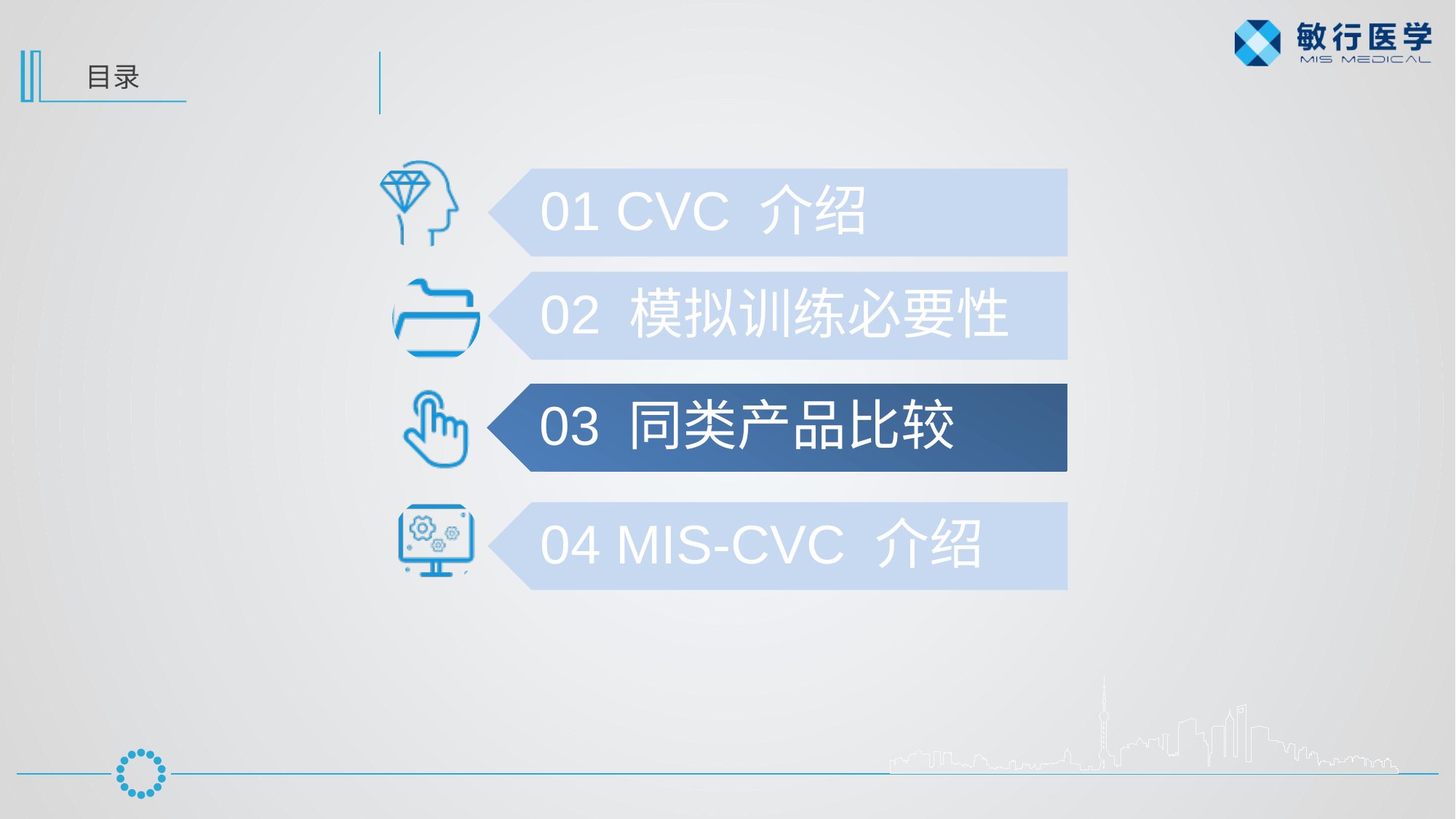

目录
03 同类产品比较
01 CVC 介绍
02 模拟训练必要性
04 MIS-CVC 介绍
10